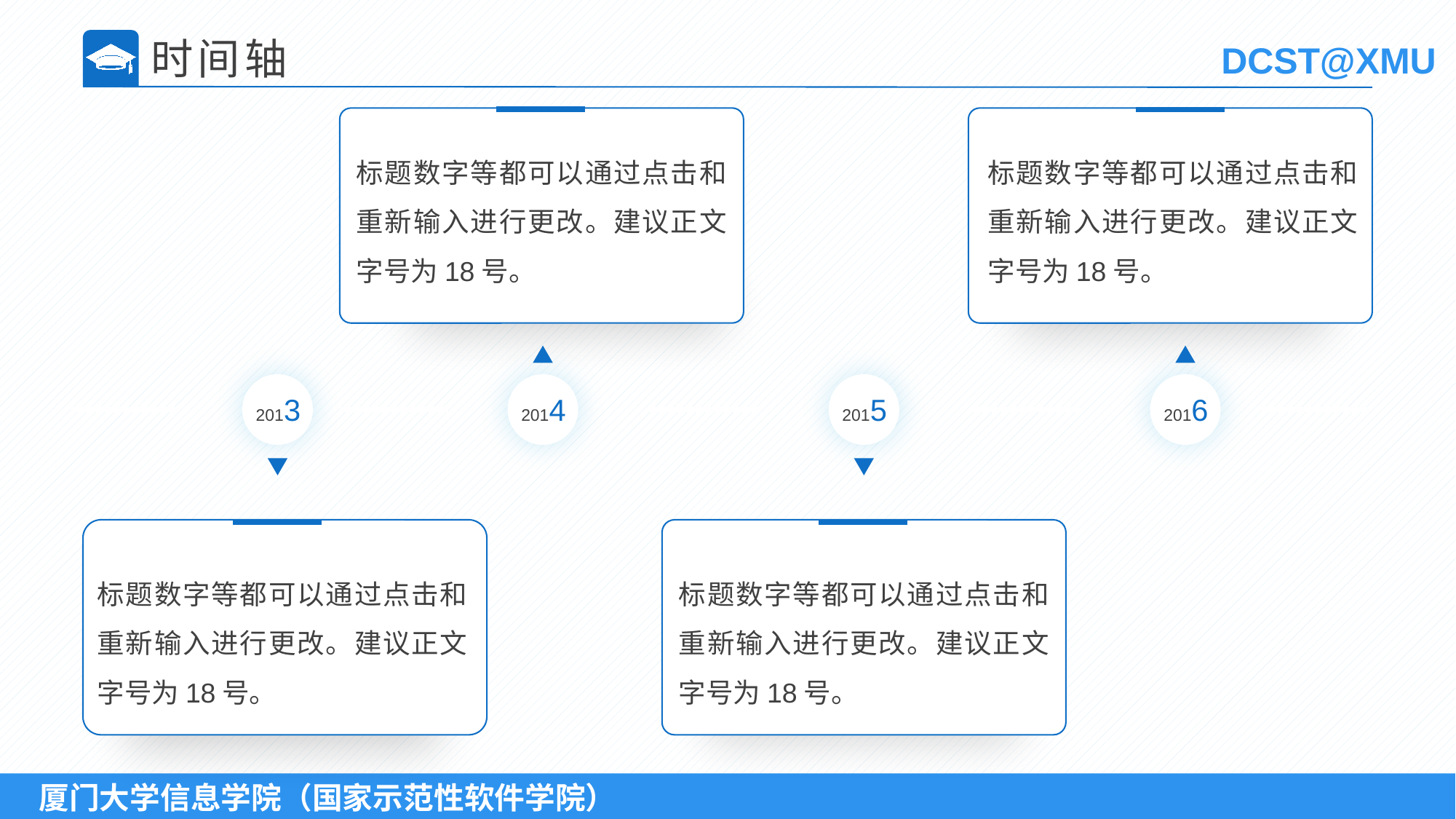

时间轴

标题数字等都可以通过点击和重新输入进行更改。建议正文字号为18号。

标题数字等都可以通过点击和重新输入进行更改。建议正文字号为18号。

2013
2014
2015
2016

标题数字等都可以通过点击和重新输入进行更改。建议正文字号为18号。
标题数字等都可以通过点击和重新输入进行更改。建议正文字号为18号。